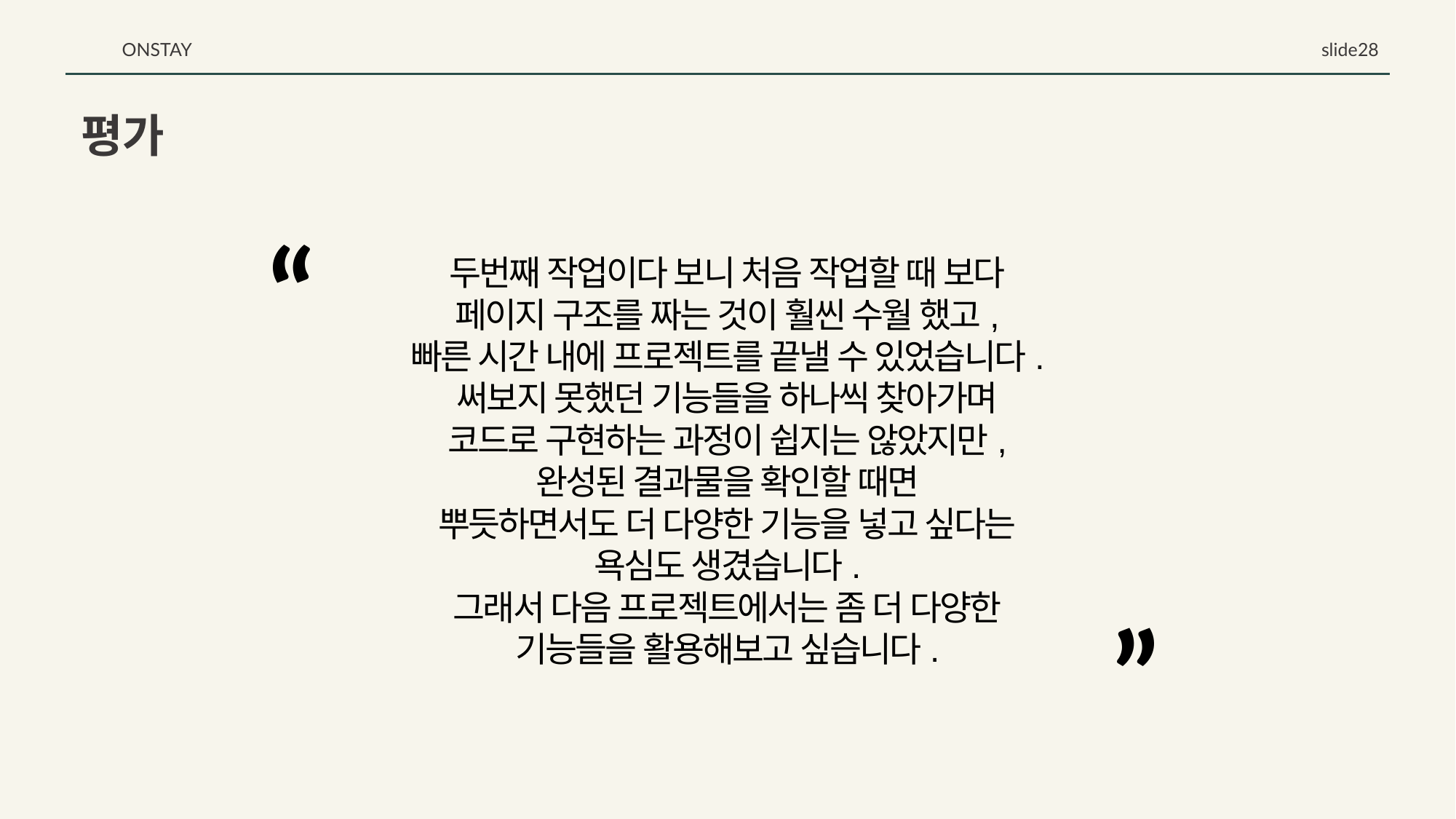

slide28
ONSTAY
평가
“
두번째 작업이다 보니 처음 작업할 때 보다
페이지 구조를 짜는 것이 훨씬 수월 했고,
빠른 시간 내에 프로젝트를 끝낼 수 있었습니다.
써보지 못했던 기능들을 하나씩 찾아가며
코드로 구현하는 과정이 쉽지는 않았지만,
완성된 결과물을 확인할 때면
뿌듯하면서도 더 다양한 기능을 넣고 싶다는
욕심도 생겼습니다.
그래서 다음 프로젝트에서는 좀 더 다양한
기능들을 활용해보고 싶습니다.
”